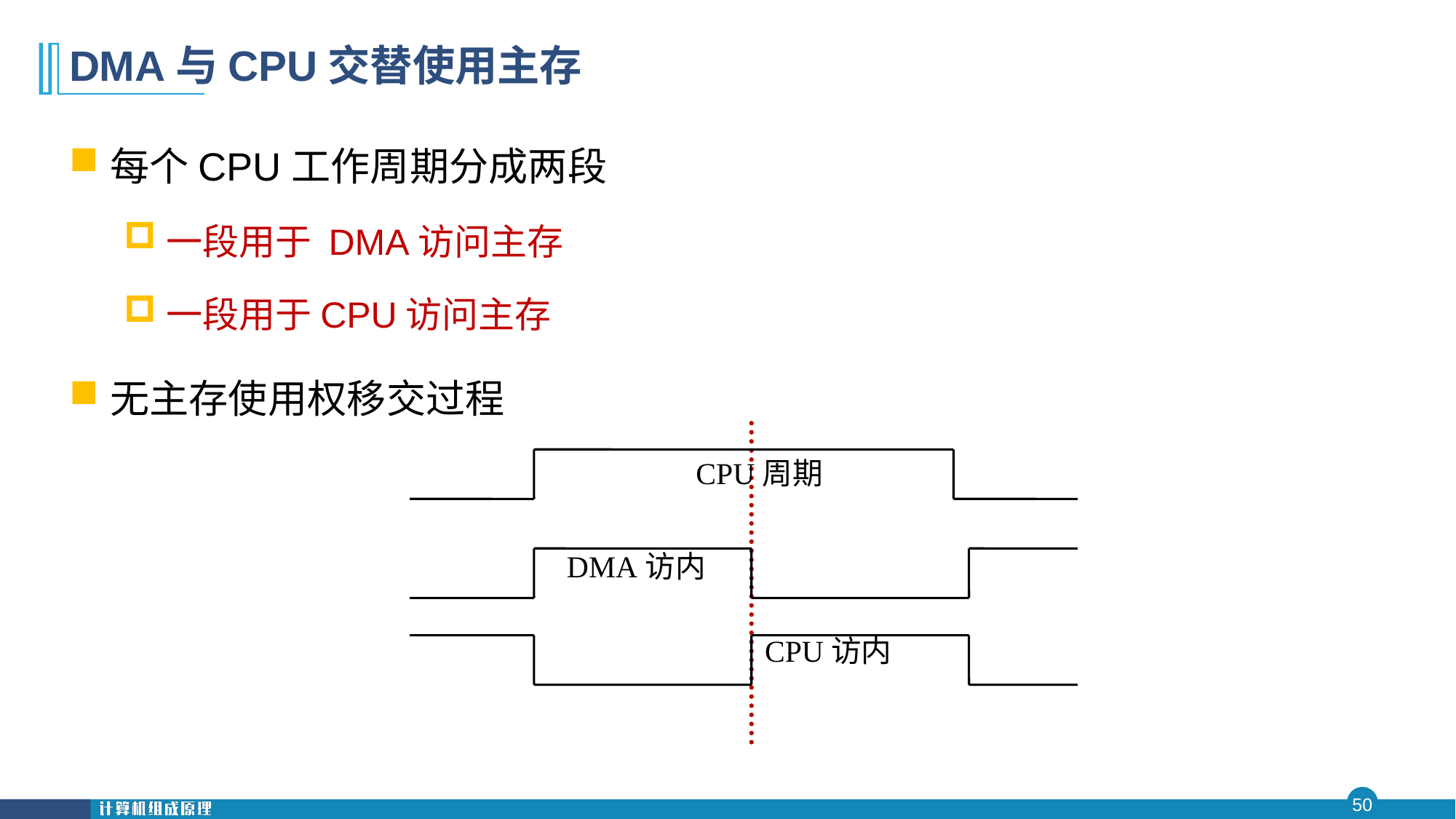

# DMA与CPU交替使用主存
每个CPU工作周期分成两段
一段用于 DMA访问主存
一段用于CPU访问主存
无主存使用权移交过程

CPU周期

DMA访内

CPU访内